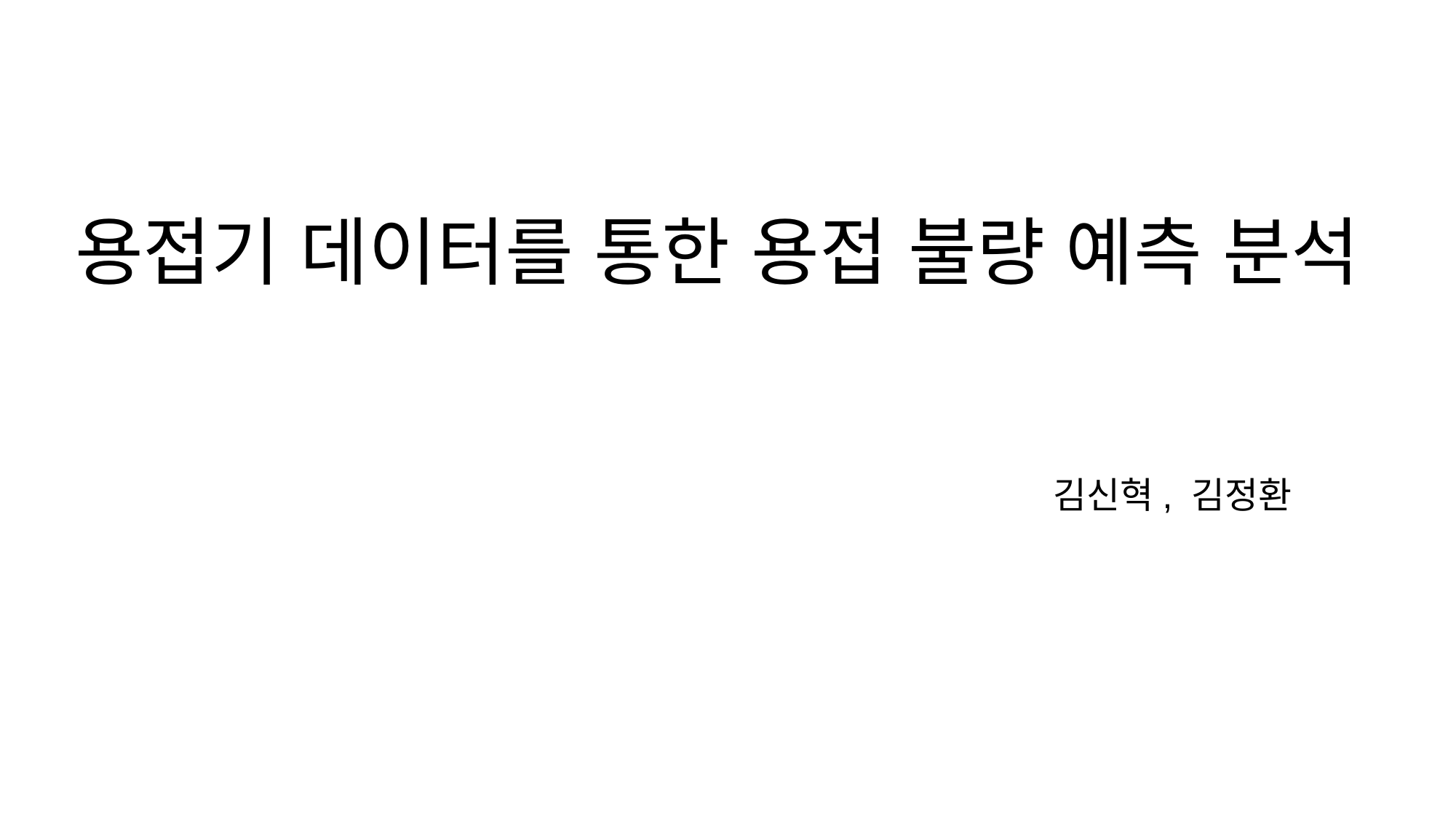

# 용접기 데이터를 통한 용접 불량 예측 분석
김신혁, 김정환